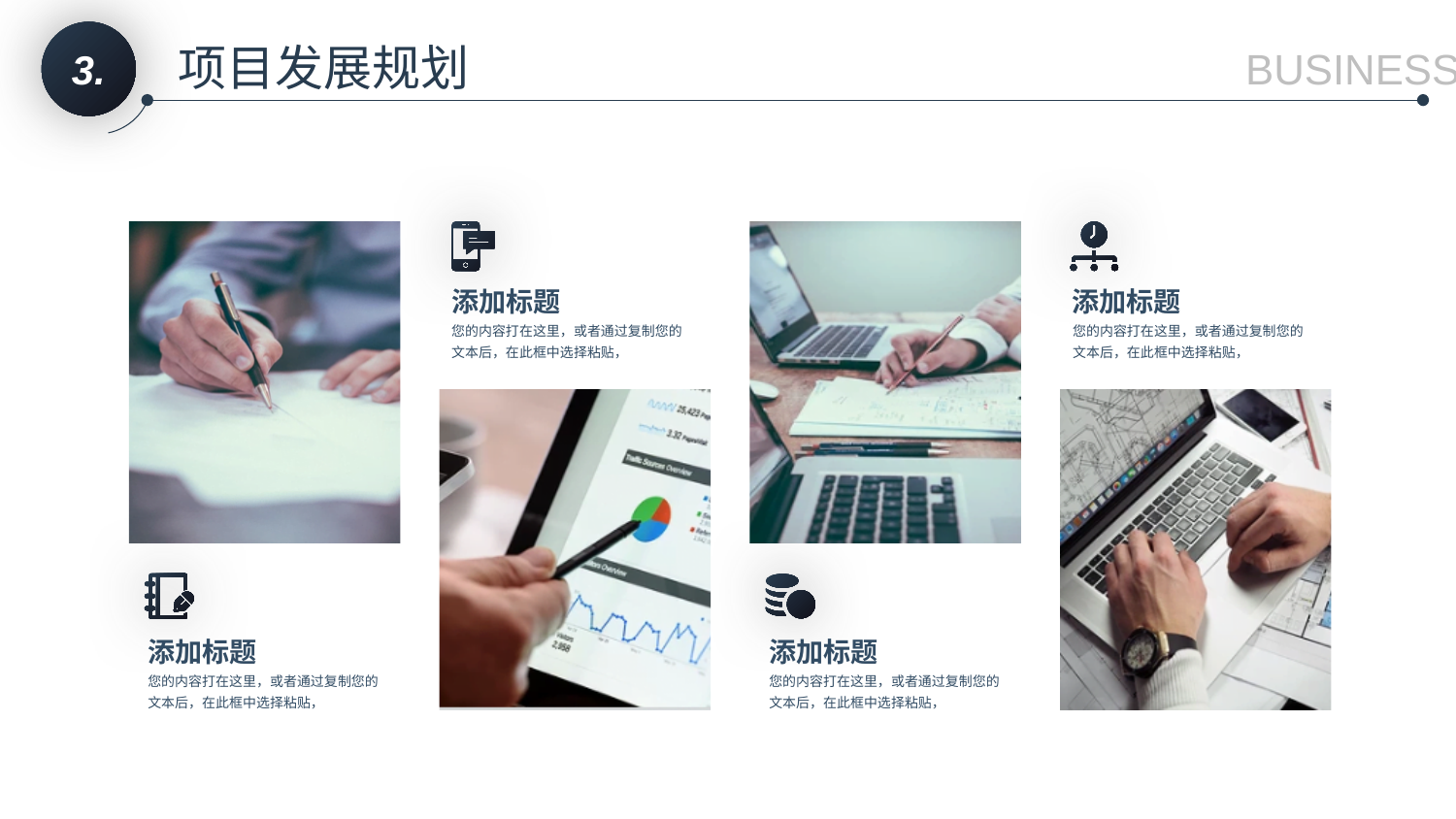

3.

项目发展规划
BUSINESS

添加标题
您的内容打在这里，或者通过复制您的文本后，在此框中选择粘贴，
添加标题
您的内容打在这里，或者通过复制您的文本后，在此框中选择粘贴，

添加标题
您的内容打在这里，或者通过复制您的文本后，在此框中选择粘贴，
添加标题
您的内容打在这里，或者通过复制您的文本后，在此框中选择粘贴，